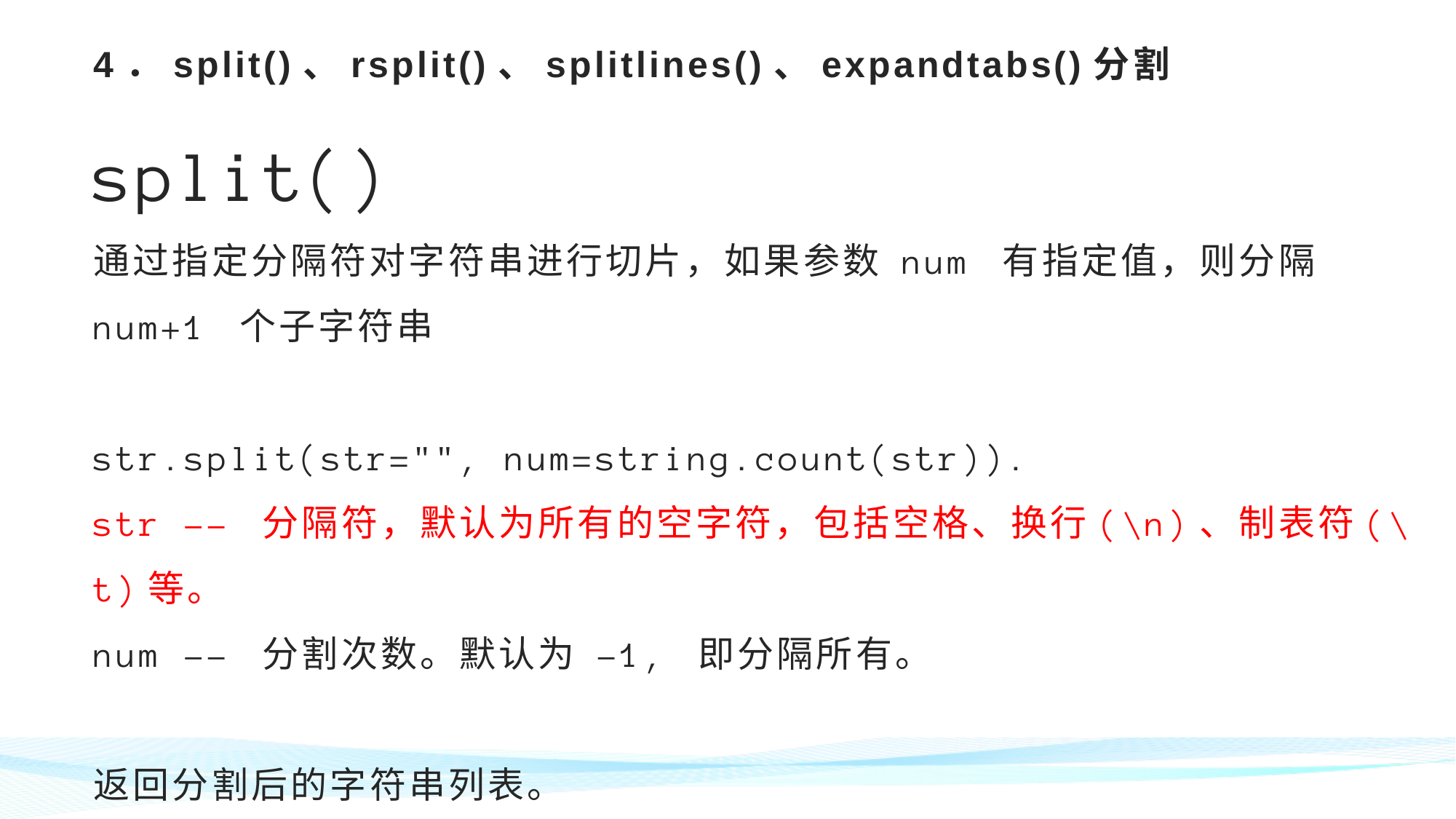

# 4．split()、rsplit()、splitlines()、expandtabs()分割 split() 通过指定分隔符对字符串进行切片，如果参数 num 有指定值，则分隔 num+1 个子字符串 str.split(str="", num=string.count(str)). str -- 分隔符，默认为所有的空字符，包括空格、换行(\n)、制表符(\t)等。 num -- 分割次数。默认为 -1, 即分隔所有。 返回分割后的字符串列表。